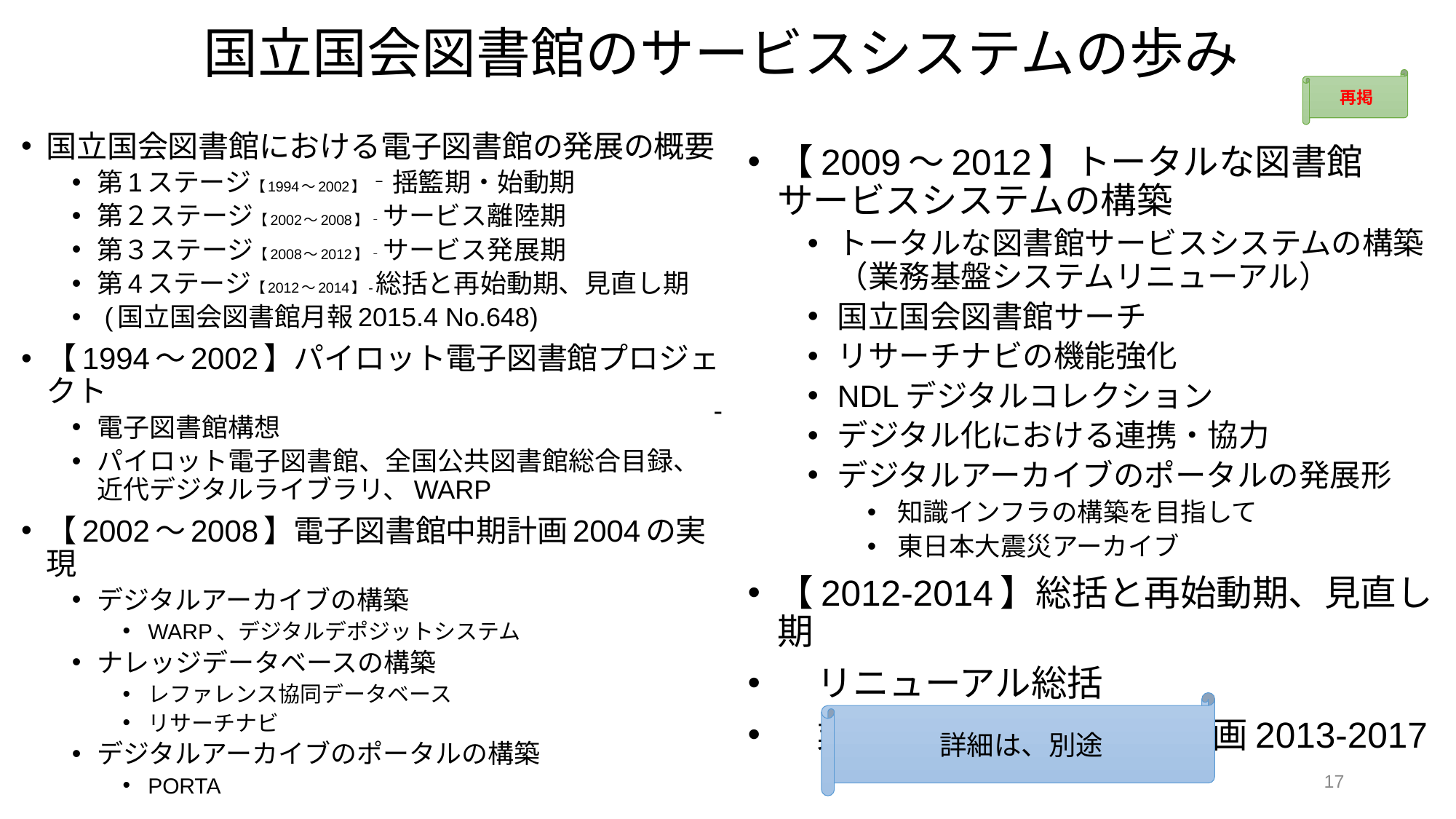

# 国立国会図書館のサービスシステムの歩み
再掲
国立国会図書館における電子図書館の発展の概要
第1ステージ【1994～2002】‐揺籃期・始動期
第２ステージ【2002～2008】‐サービス離陸期
第３ステージ【2008～2012】‐サービス発展期
第4ステージ【2012～2014】-総括と再始動期、見直し期
 (国立国会図書館月報2015.4 No.648)
【1994～2002】パイロット電子図書館プロジェクト
電子図書館構想
パイロット電子図書館、全国公共図書館総合目録、近代デジタルライブラリ、WARP
【2002～2008】電子図書館中期計画2004の実現
デジタルアーカイブの構築
WARP、デジタルデポジットシステム
ナレッジデータベースの構築
レファレンス協同データベース
リサーチナビ
デジタルアーカイブのポータルの構築
PORTA
【2009～2012】トータルな図書館サービスシステムの構築
トータルな図書館サービスシステムの構築（業務基盤システムリニューアル）
国立国会図書館サーチ
リサーチナビの機能強化
NDLデジタルコレクション
デジタル化における連携・協力
デジタルアーカイブのポータルの発展形
知識インフラの構築を目指して
東日本大震災アーカイブ
【2012-2014】総括と再始動期、見直し期
    リニューアル総括
    業務システム・最適化計画2013-2017

‐
詳細は、別途

17